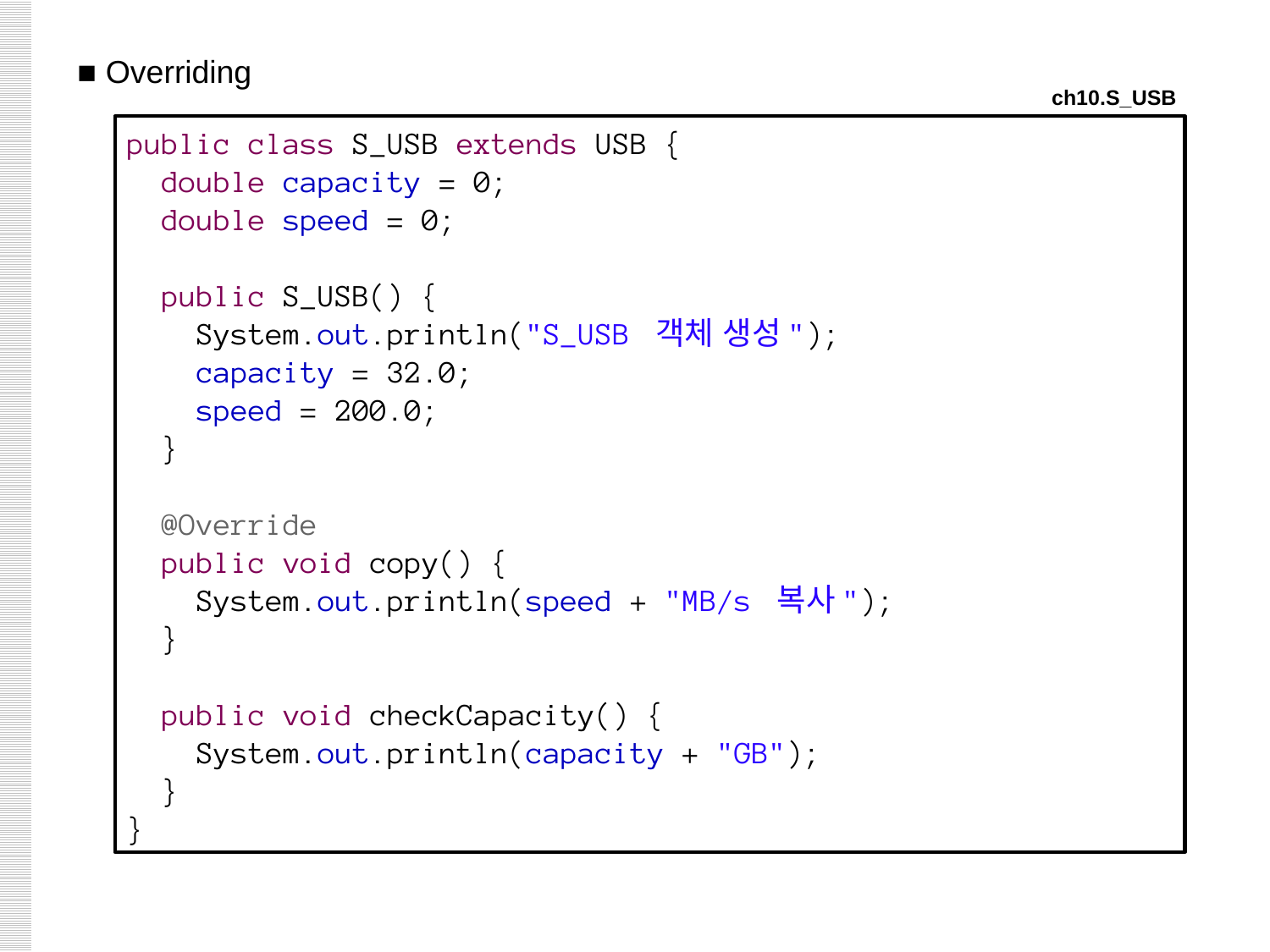

■ Overriding
ch10.S_USB
public class S_USB extends USB {
  double capacity = 0;
  double speed = 0;

  public S_USB() {
    System.out.println("S_USB 객체 생성");
    capacity = 32.0;
    speed = 200.0;
  }

  @Override
  public void copy() {
    System.out.println(speed + "MB/s 복사");
  }

  public void checkCapacity() {
    System.out.println(capacity + "GB");
  }
}